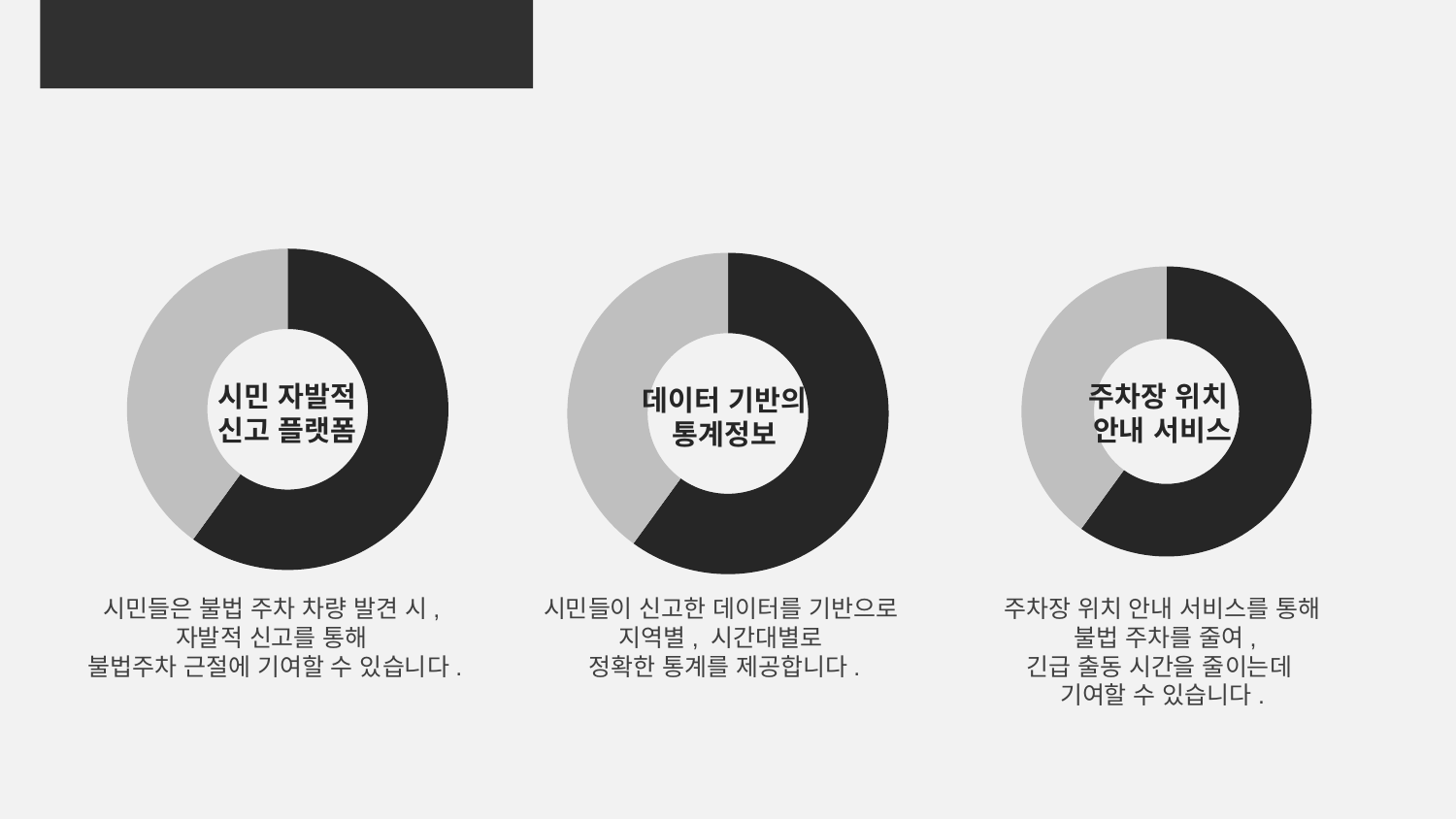

01
그 자리 아냐 소개

### Chart

| Category | 열1 |
|---|---|
| 1분기 | 60.0 |
| 4 | 40.0 |
| 3분기 | None |
| 4분기 | None |

### Chart

| Category | 열1 |
|---|---|
| 1분기 | 60.0 |
| 4 | 40.0 |
| 3분기 | None |
| 4분기 | None |

### Chart

| Category | 열1 |
|---|---|
| 1분기 | 60.0 |
| 4 | 40.0 |
| 3분기 | None |
| 4분기 | None |
시민 자발적
신고 플랫폼
주차장 위치
안내 서비스
데이터 기반의
통계정보
시민들은 불법 주차 차량 발견 시,
자발적 신고를 통해
불법주차 근절에 기여할 수 있습니다.
시민들이 신고한 데이터를 기반으로
지역별, 시간대별로
정확한 통계를 제공합니다.
주차장 위치 안내 서비스를 통해
 불법 주차를 줄여,
긴급 출동 시간을 줄이는데
기여할 수 있습니다.